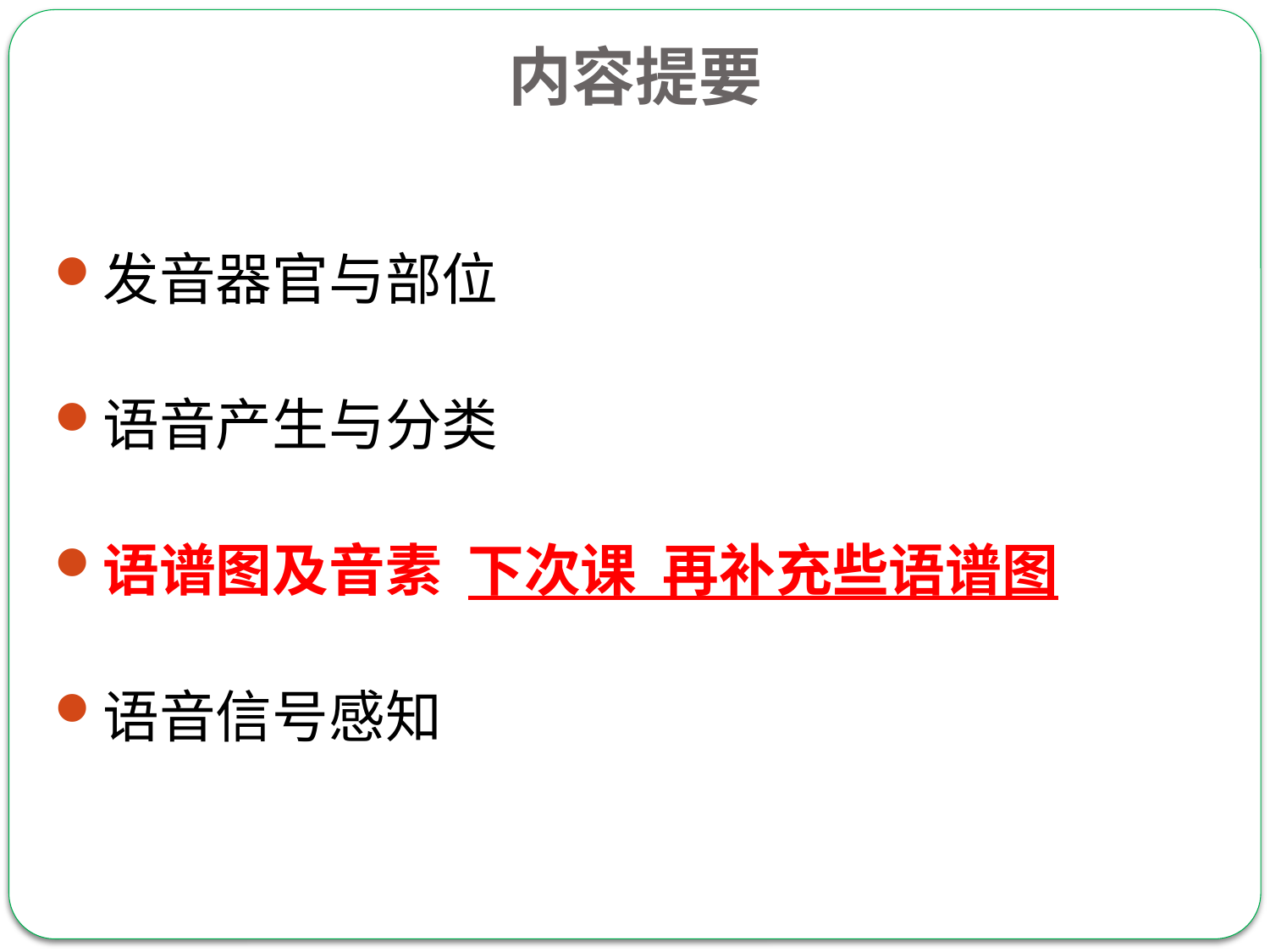

# 内容提要
发音器官与部位
语音产生与分类
语谱图及音素  下次课  再补充些语谱图
语音信号感知